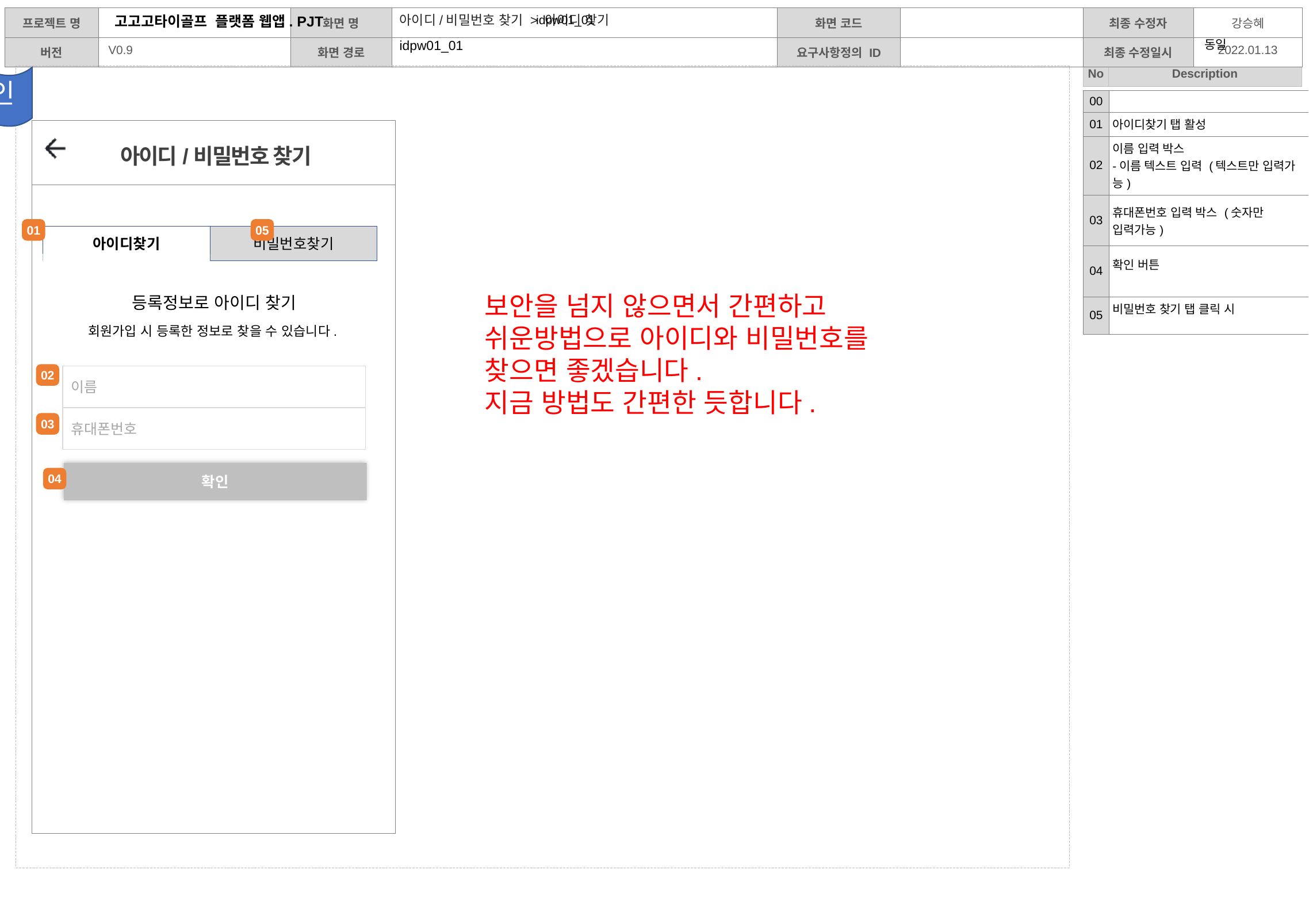

idpw01_01
아이디/비밀번호 찾기 > 아이디 찾기

동일
idpw01_01

디자인
| 00 |  |
| --- | --- |
| 01 | 아이디찾기 탭 활성 |
| 02 | 이름 입력 박스 -이름 텍스트 입력 (텍스트만 입력가능) |
| 03 | 휴대폰번호 입력 박스 (숫자만 입력가능) |
| 04 | 확인 버튼 |
| 05 | 비밀번호 찾기 탭 클릭 시 |
아이디/비밀번호 찾기
01
05
아이디찾기
비밀번호찾기

보안을 넘지 않으면서 간편하고 쉬운방법으로 아이디와 비밀번호를 찾으면 좋겠습니다.
지금 방법도 간편한 듯합니다.
등록정보로 아이디 찾기
회원가입 시 등록한 정보로 찾을 수 있습니다.
02
이름
휴대폰번호
03
확인
04